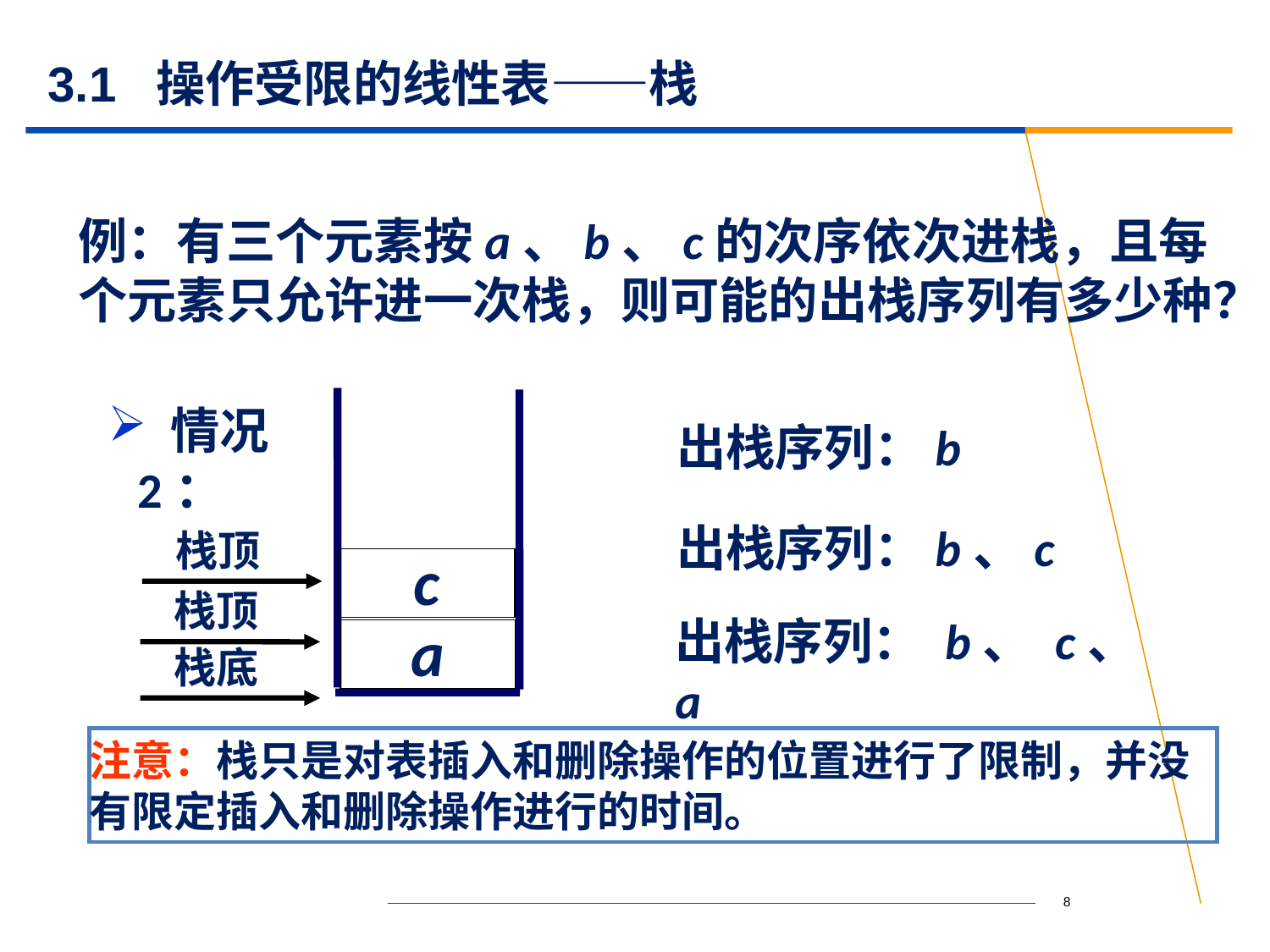

# 3.1  操作受限的线性表——栈
例：有三个元素按a、b、c的次序依次进栈，且每个元素只允许进一次栈，则可能的出栈序列有多少种？

 情况2：
出栈序列：b
出栈序列：b、c
栈顶

c
栈顶

出栈序列： b、 c、a
a
栈底

注意：栈只是对表插入和删除操作的位置进行了限制，并没有限定插入和删除操作进行的时间。